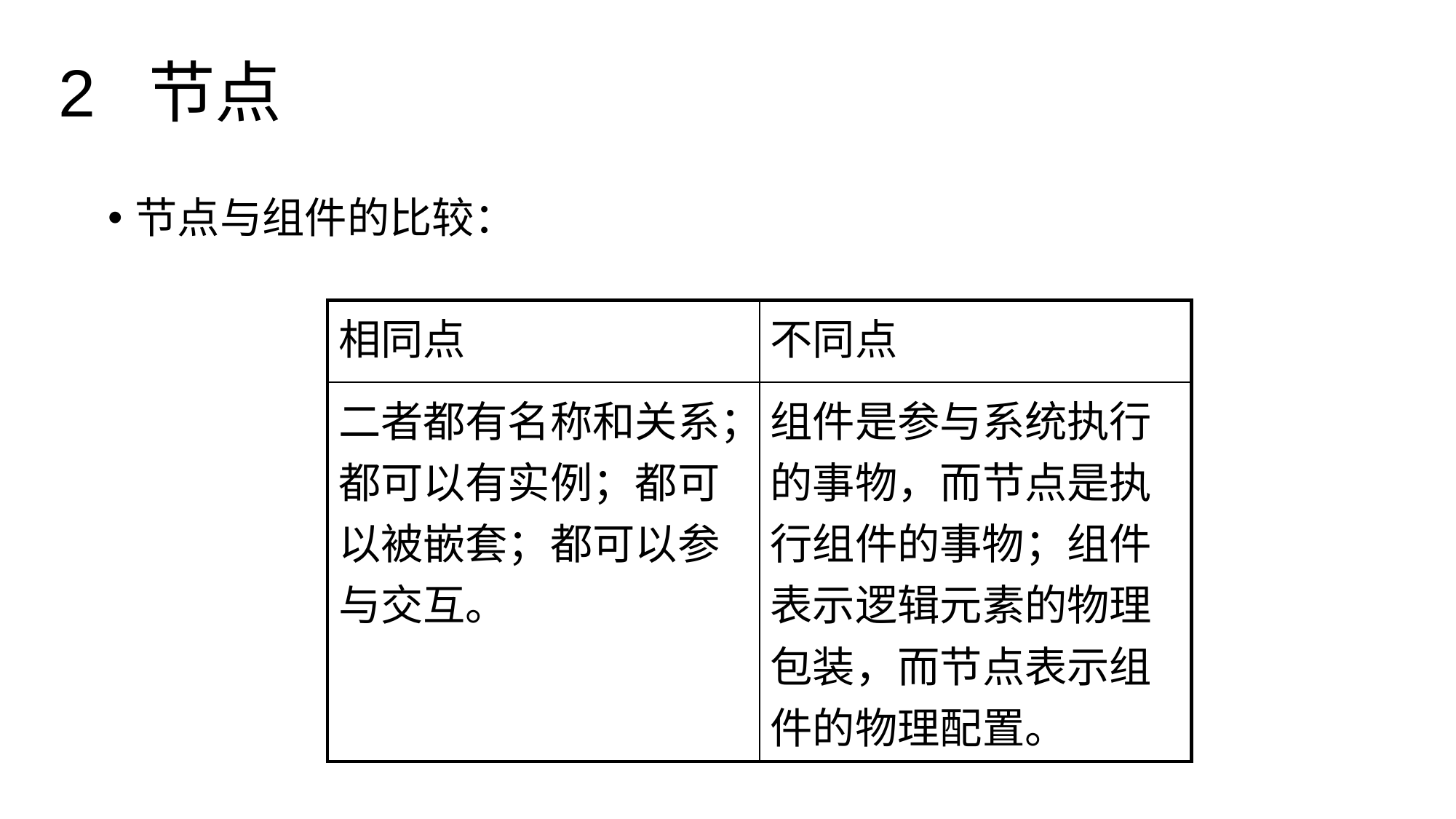

# 2  节点
节点与组件的比较：
| 相同点 | 不同点 |
| --- | --- |
| 二者都有名称和关系；都可以有实例；都可以被嵌套；都可以参与交互。 | 组件是参与系统执行的事物，而节点是执行组件的事物；组件表示逻辑元素的物理包装，而节点表示组件的物理配置。 |